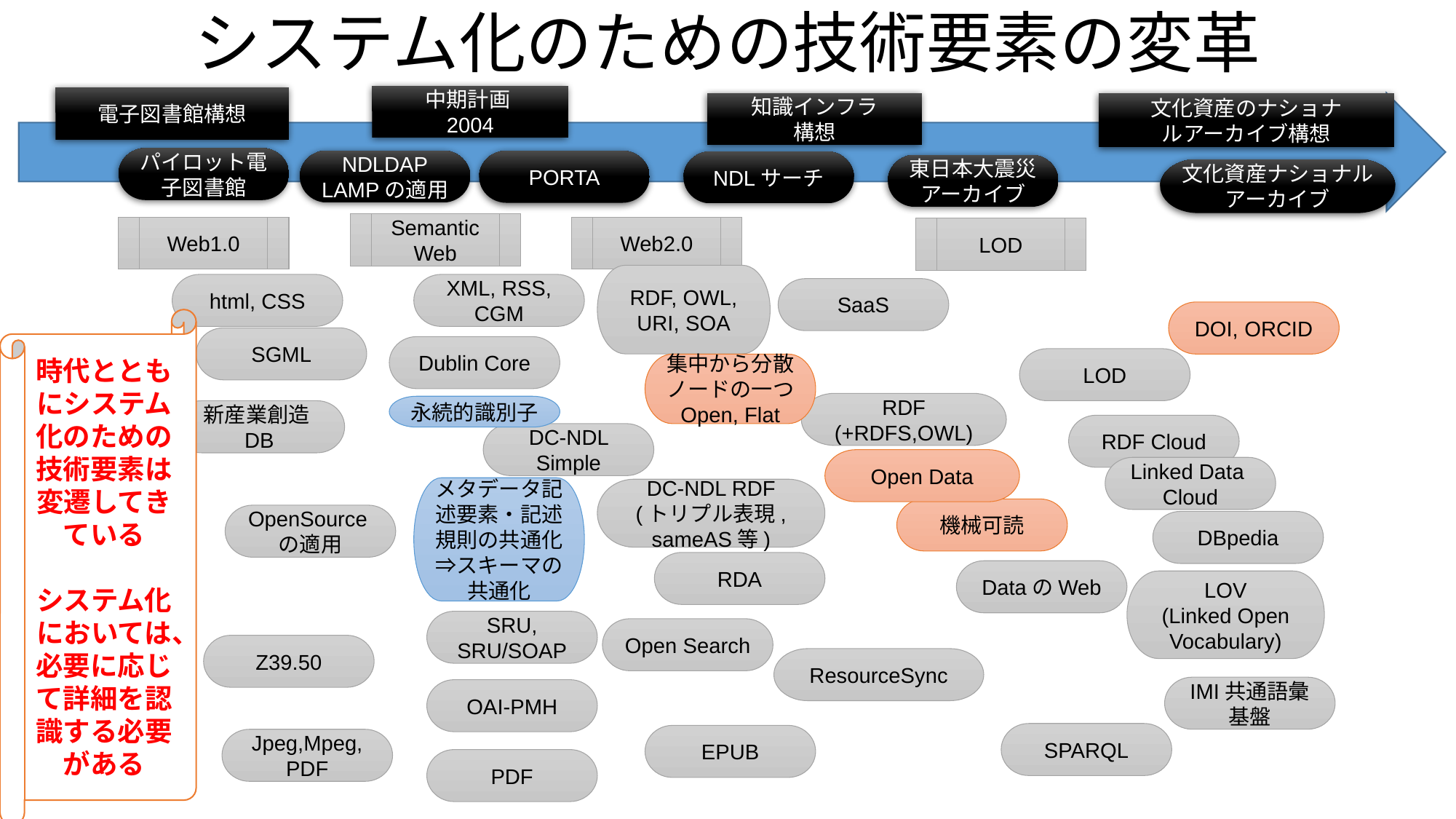

# システム化のための技術要素の変革
中期計画2004
電子図書館構想

知識インフラ構想
文化資産のナショナルアーカイブ構想
パイロット電子図書館
NDLDAP
LAMPの適用
PORTA
NDLサーチ
東日本大震災アーカイブ
文化資産ナショナルアーカイブ
Semantic Web
Web1.0
Web2.0
LOD
RDF, OWL, URI, SOA
html, CSS
XML, RSS, CGM
SaaS
DOI, ORCID
時代とともにシステム化のための技術要素は変遷してきている

システム化においては、必要に応じて詳細を認識する必要がある
SGML
Dublin Core
LOD
集中から分散
ノードの一つ
Open, Flat
RDF
(+RDFS,OWL)
永続的識別子
新産業創造DB
RDF Cloud
DC-NDL Simple
Open Data
Linked Data  Cloud
メタデータ記述要素・記述規則の共通化⇒スキーマの共通化
DC-NDL RDF
(トリプル表現, sameAS等)
機械可読
OpenSourceの適用
DBpedia
RDA
DataのWeb
LOV
(Linked Open Vocabulary)
SRU,
SRU/SOAP
Open Search
Z39.50
ResourceSync
IMI共通語彙基盤
OAI-PMH
SPARQL
EPUB
Jpeg,Mpeg, PDF
PDF